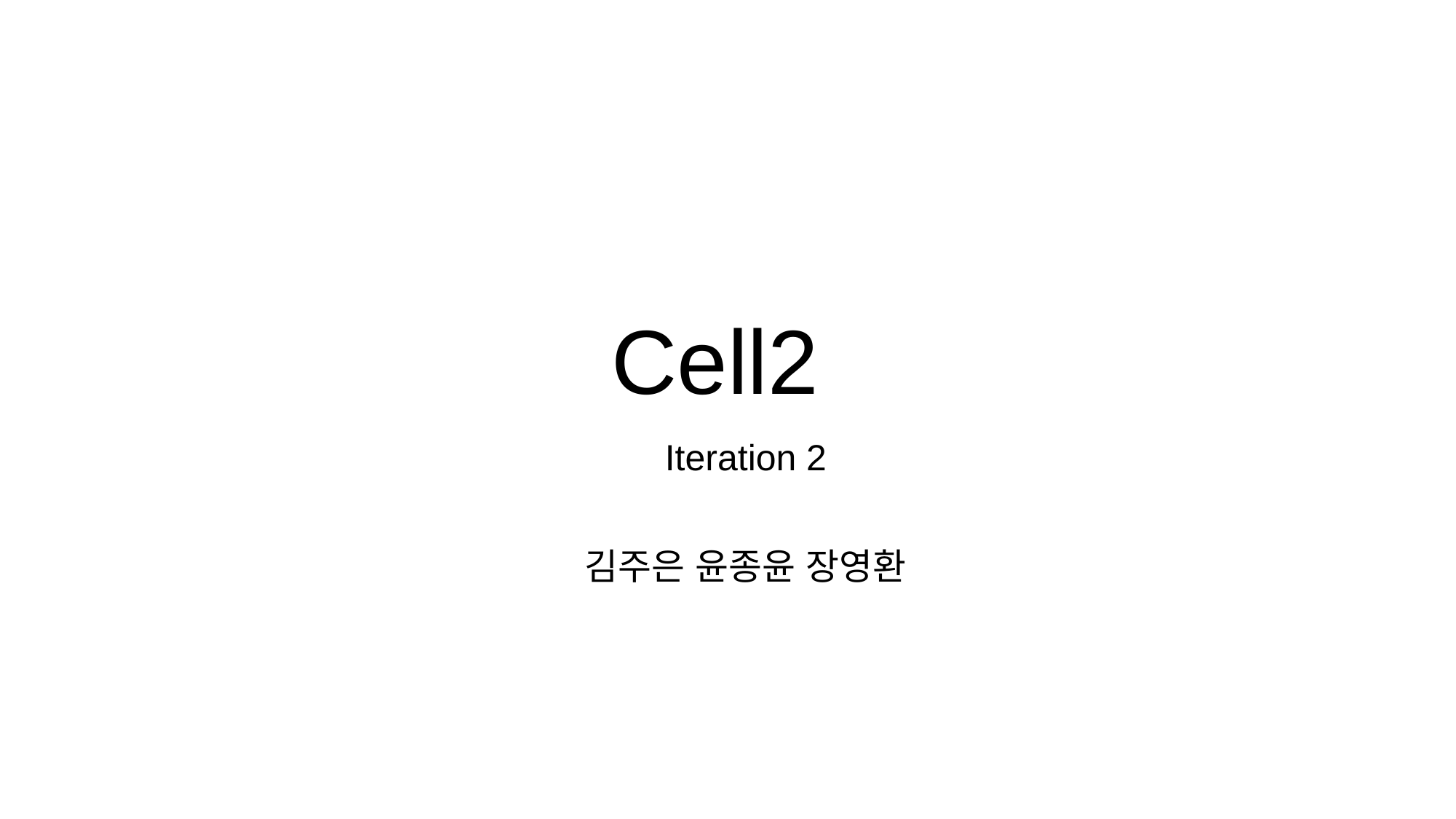

# Cell2
Iteration 2

김주은 윤종윤 장영환